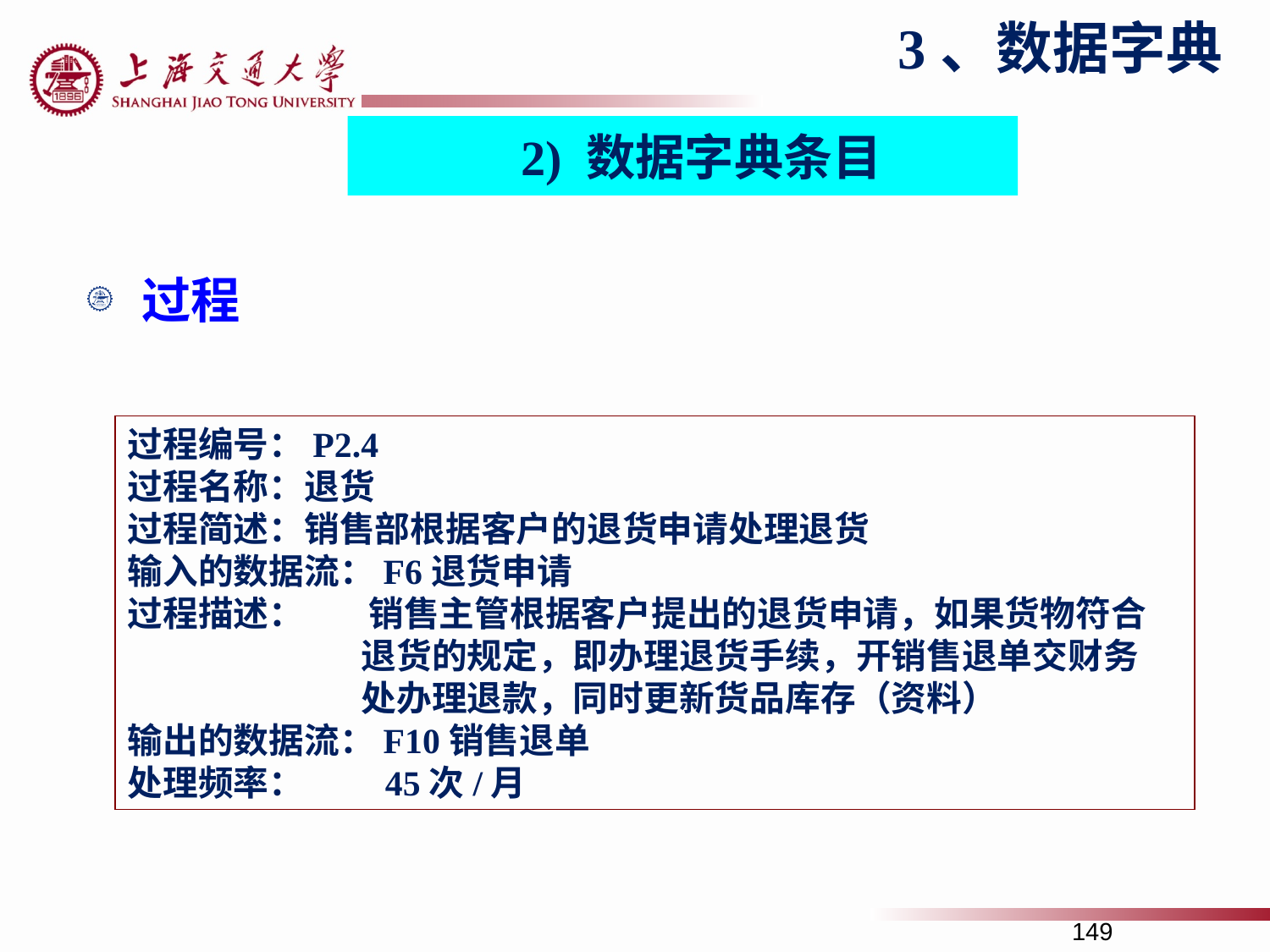

3、数据字典
2) 数据字典条目
过程
过程编号：P2.4
过程名称：退货
过程简述：销售部根据客户的退货申请处理退货
输入的数据流：F6退货申请
过程描述：        销售主管根据客户提出的退货申请，如果货物符合
                            退货的规定，即办理退货手续，开销售退单交财务
                            处办理退款，同时更新货品库存（资料）
输出的数据流：F10销售退单
处理频率：         45次/月
149